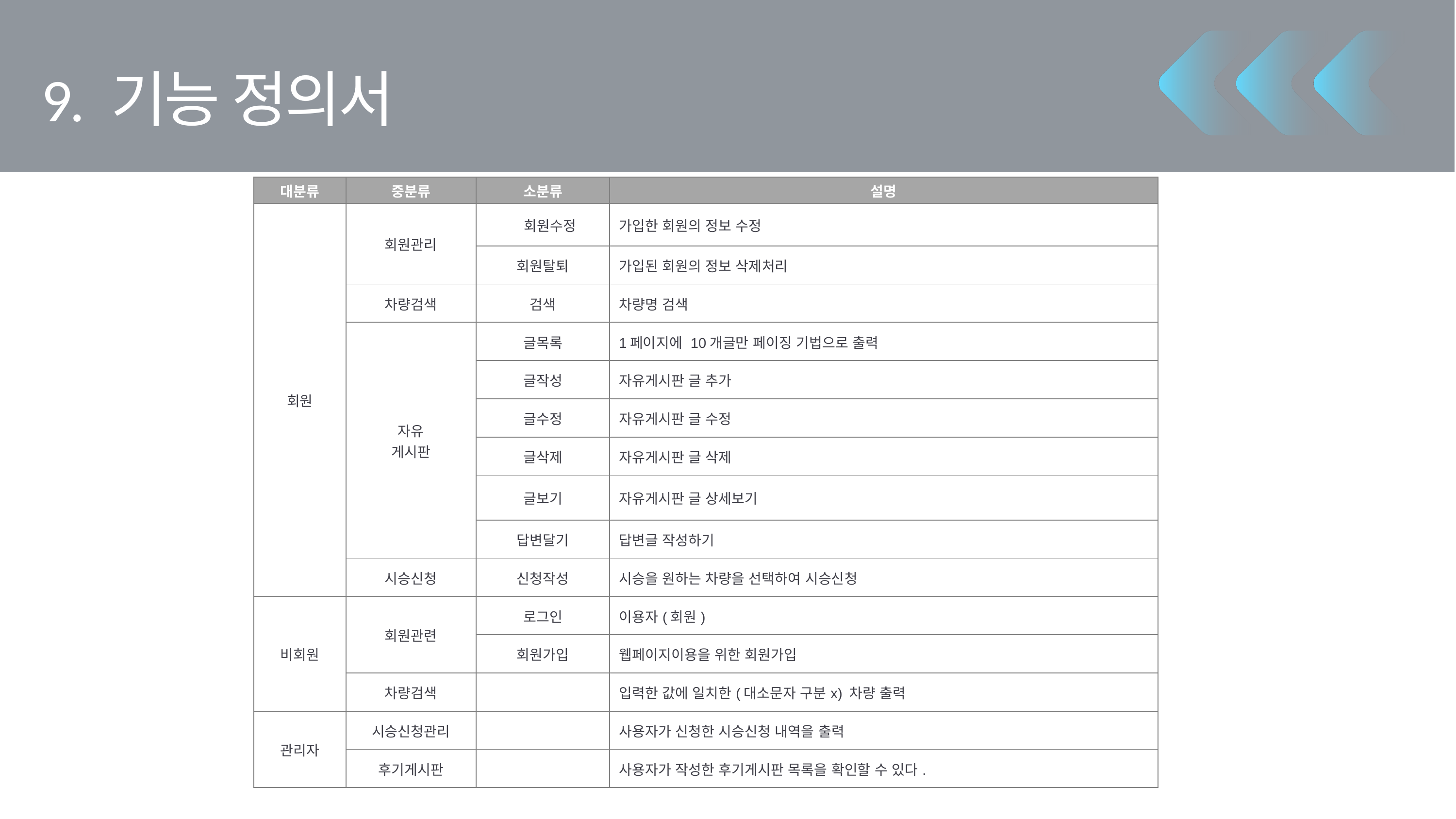

9. 기능 정의서
| 대분류 | 중분류 | 소분류 | 설명 |
| --- | --- | --- | --- |
| 회원 | 회원관리 | 회원수정 | 가입한 회원의 정보 수정 |
|  |  | 회원탈퇴 | 가입된 회원의 정보 삭제처리 |
|  | 차량검색 | 검색 | 차량명 검색 |
|  | 자유 게시판 | 글목록 | 1페이지에 10개글만 페이징 기법으로 출력 |
|  |  | 글작성 | 자유게시판 글 추가 |
|  |  | 글수정 | 자유게시판 글 수정 |
|  |  | 글삭제 | 자유게시판 글 삭제 |
|  |  | 글보기 | 자유게시판 글 상세보기 |
|  |  | 답변달기 | 답변글 작성하기 |
|  | 시승신청 | 신청작성 | 시승을 원하는 차량을 선택하여 시승신청 |
| 비회원 | 회원관련 | 로그인 | 이용자(회원) |
|  |  | 회원가입 | 웹페이지이용을 위한 회원가입 |
|  | 차량검색 |  | 입력한 값에 일치한(대소문자 구분x) 차량 출력 |
| 관리자 | 시승신청관리 |  | 사용자가 신청한 시승신청 내역을 출력 |
|  | 후기게시판 |  | 사용자가 작성한 후기게시판 목록을 확인할 수 있다. |